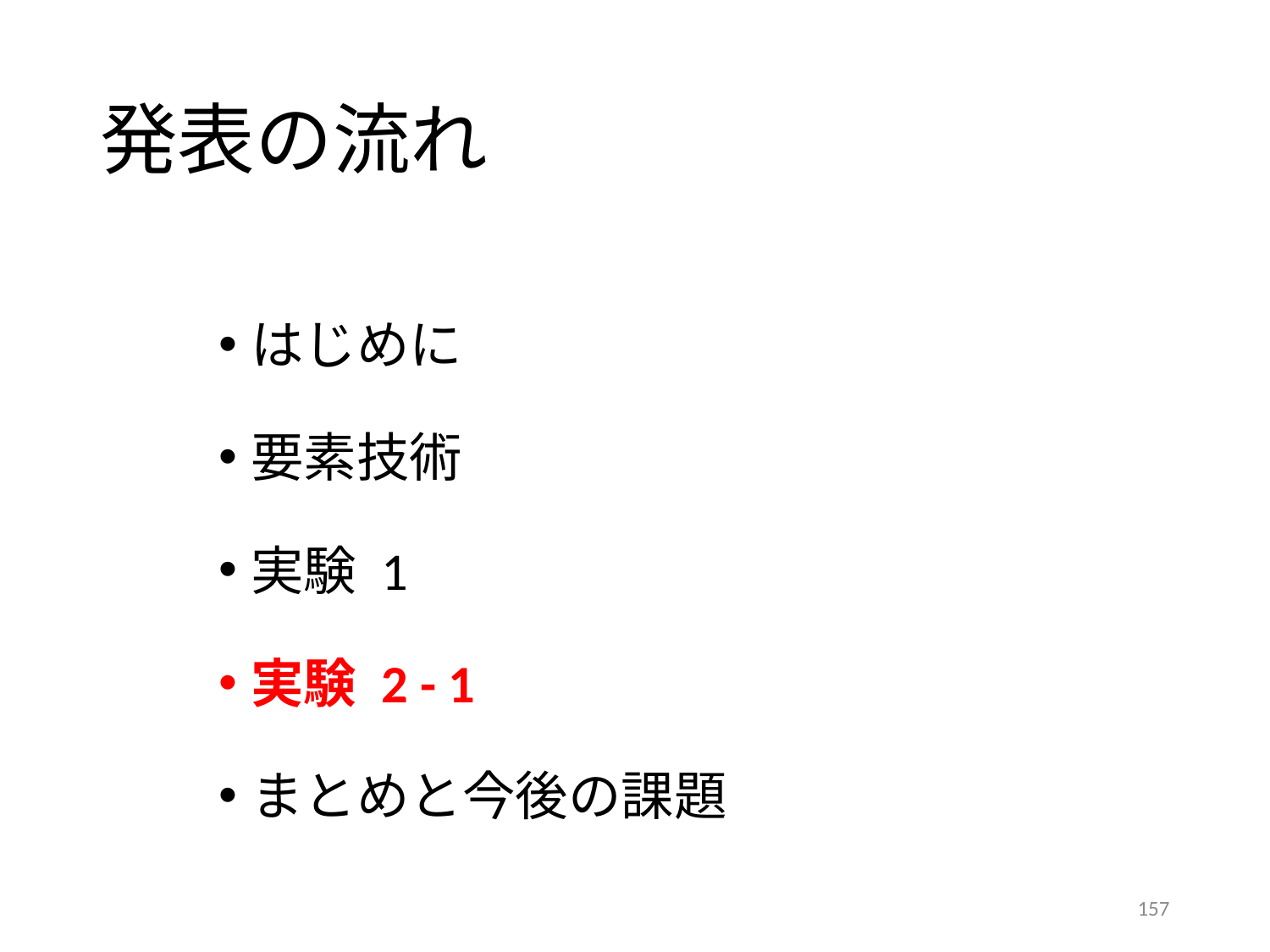

# 発表の流れ
はじめに
要素技術
実験 1
実験 2 - 1
まとめと今後の課題
157